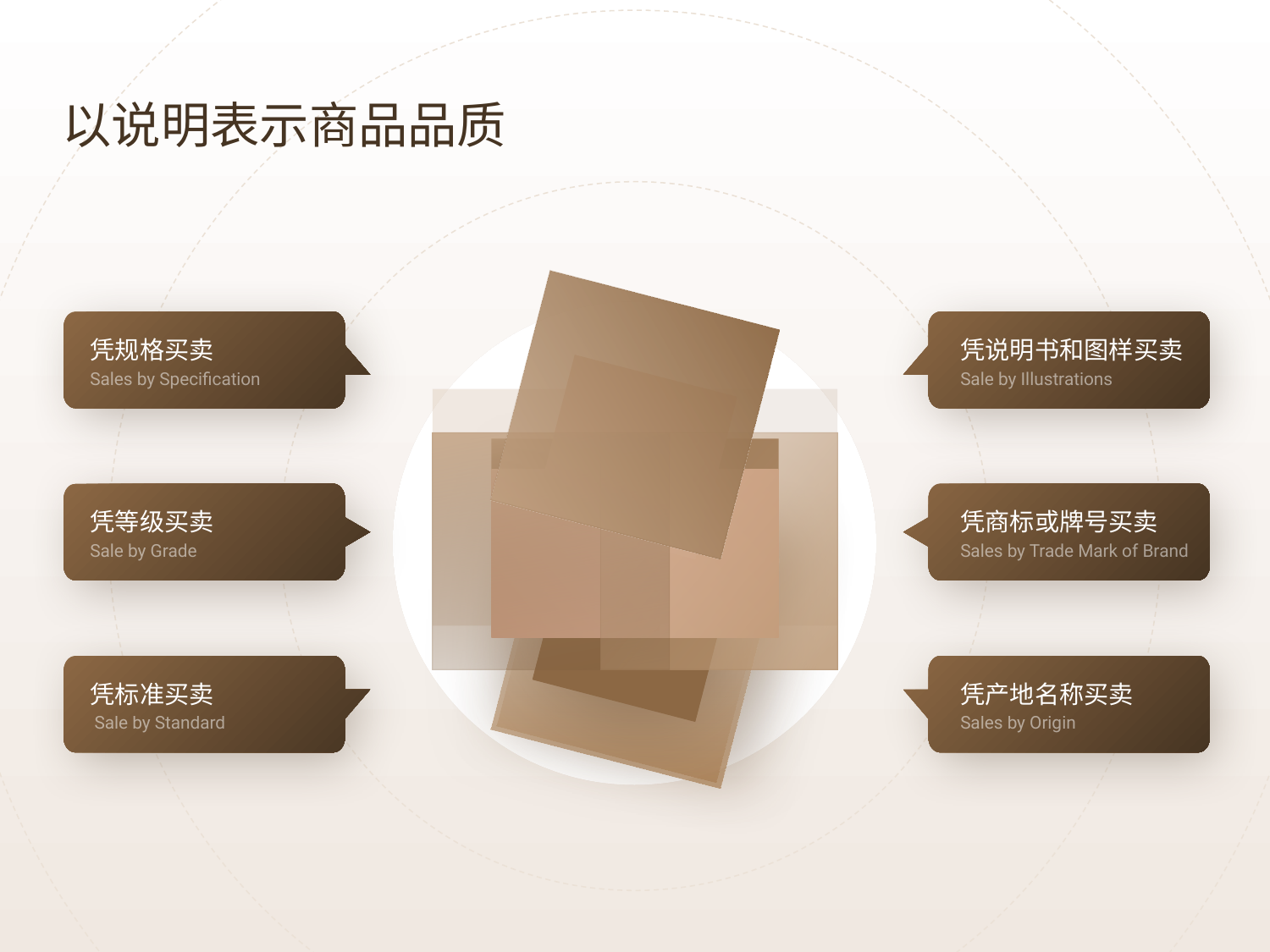

以说明表示商品品质

凭规格买卖
凭说明书和图样买卖
Sales by Specification
Sale by Illustrations

凭等级买卖
凭商标或牌号买卖
Sale by Grade
Sales by Trade Mark of Brand

凭标准买卖
凭产地名称买卖
 Sale by Standard
Sales by Origin